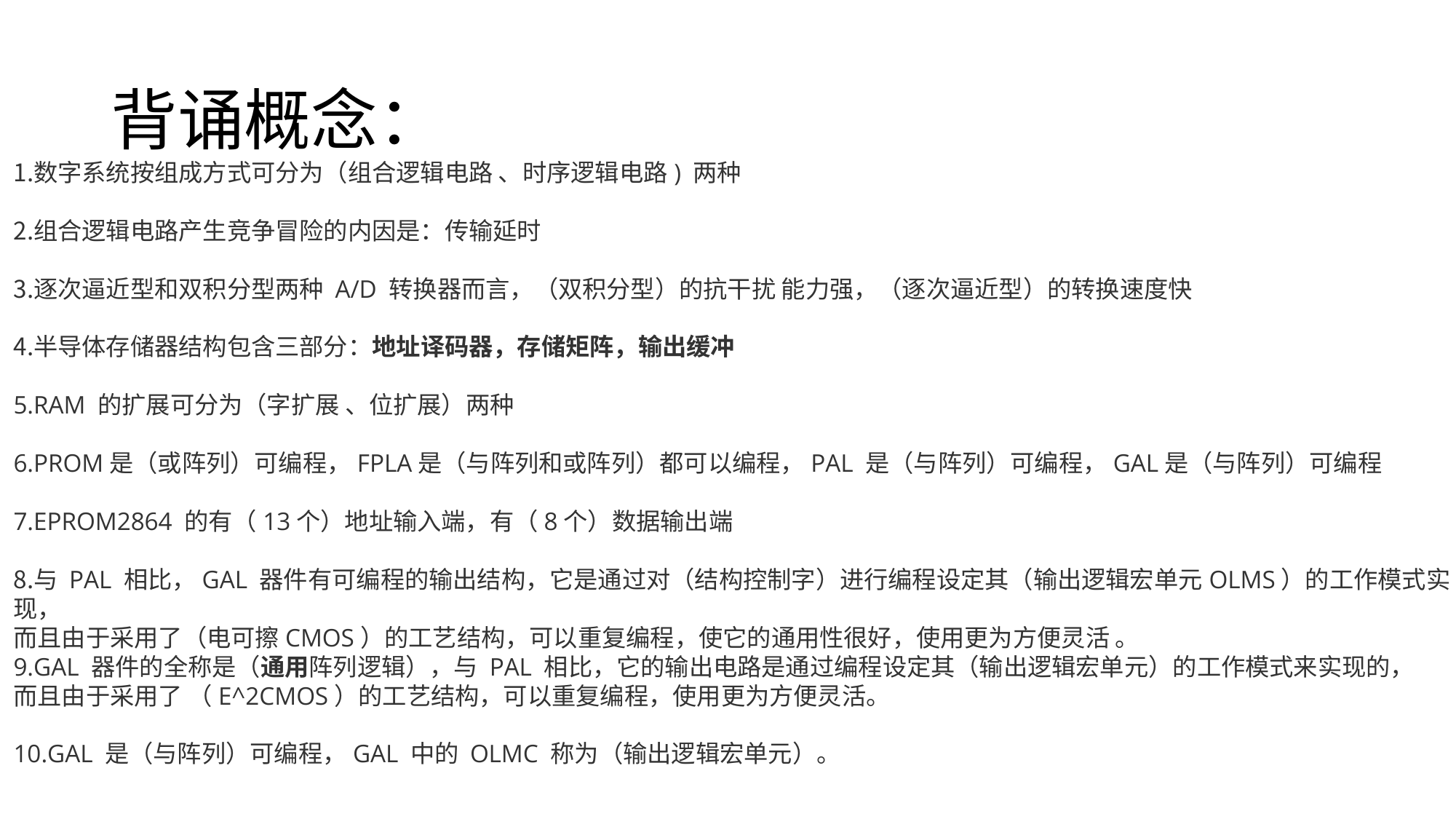

# 背诵概念：

数字系统按组成方式可分为（组合逻辑电路 、时序逻辑电路) 两种

组合逻辑电路产生竞争冒险的内因是：传输延时

逐次逼近型和双积分型两种 A/D 转换器而言，（双积分型）的抗干扰 能力强，（逐次逼近型）的转换速度快

半导体存储器结构包含三部分：地址译码器，存储矩阵，输出缓冲

RAM 的扩展可分为（字扩展 、位扩展）两种

PROM是（或阵列）可编程，FPLA是（与阵列和或阵列）都可以编程，PAL 是（与阵列）可编程，GAL是（与阵列）可编程

EPROM2864 的有（13个）地址输入端，有（8个）数据输出端

与 PAL 相比，GAL 器件有可编程的输出结构，它是通过对（结构控制字）进行编程设定其（输出逻辑宏单元OLMS）的工作模式实现，
而且由于采用了（电可擦CMOS）的工艺结构，可以重复编程，使它的通用性很好，使用更为方便灵活 。
GAL 器件的全称是（通用阵列逻辑），与 PAL 相比，它的输出电路是通过编程设定其（输出逻辑宏单元）的工作模式来实现的，
而且由于采用了 （E^2CMOS）的工艺结构，可以重复编程，使用更为方便灵活。

GAL 是（与阵列）可编程，GAL 中的 OLMC 称为（输出逻辑宏单元）。